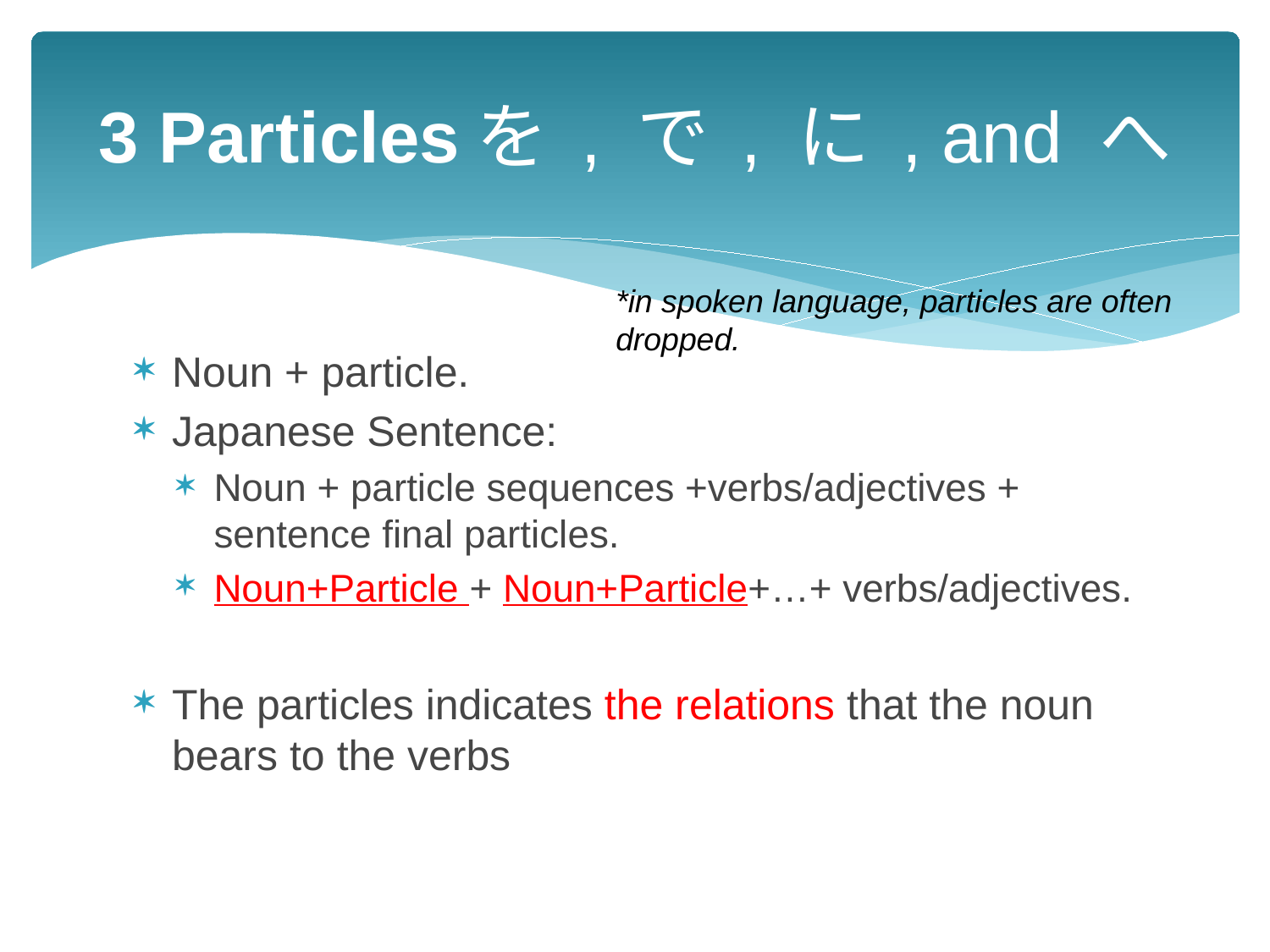

# 3 Particlesを , で , に , and へ
*in spoken language, particles are often dropped.
Noun + particle.
Japanese Sentence:
Noun + particle sequences +verbs/adjectives + sentence final particles.
Noun+Particle + Noun+Particle+…+ verbs/adjectives.

The particles indicates the relations that the noun bears to the verbs